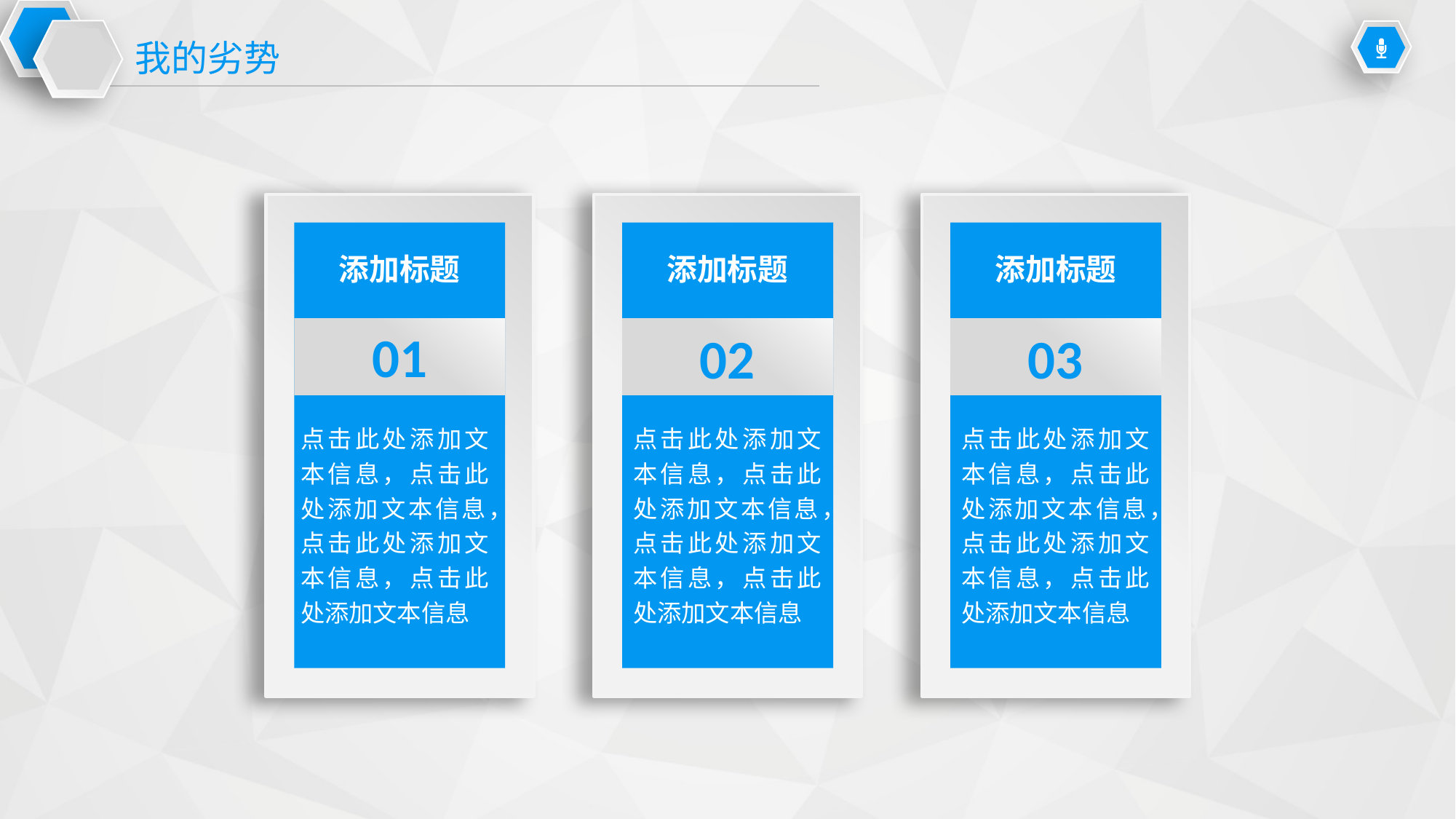

我的劣势

添加标题
添加标题
添加标题
01
02
03
点击此处添加文本信息，点击此处添加文本信息，点击此处添加文本信息，点击此处添加文本信息

点击此处添加文本信息，点击此处添加文本信息，点击此处添加文本信息，点击此处添加文本信息
点击此处添加文本信息，点击此处添加文本信息，点击此处添加文本信息，点击此处添加文本信息